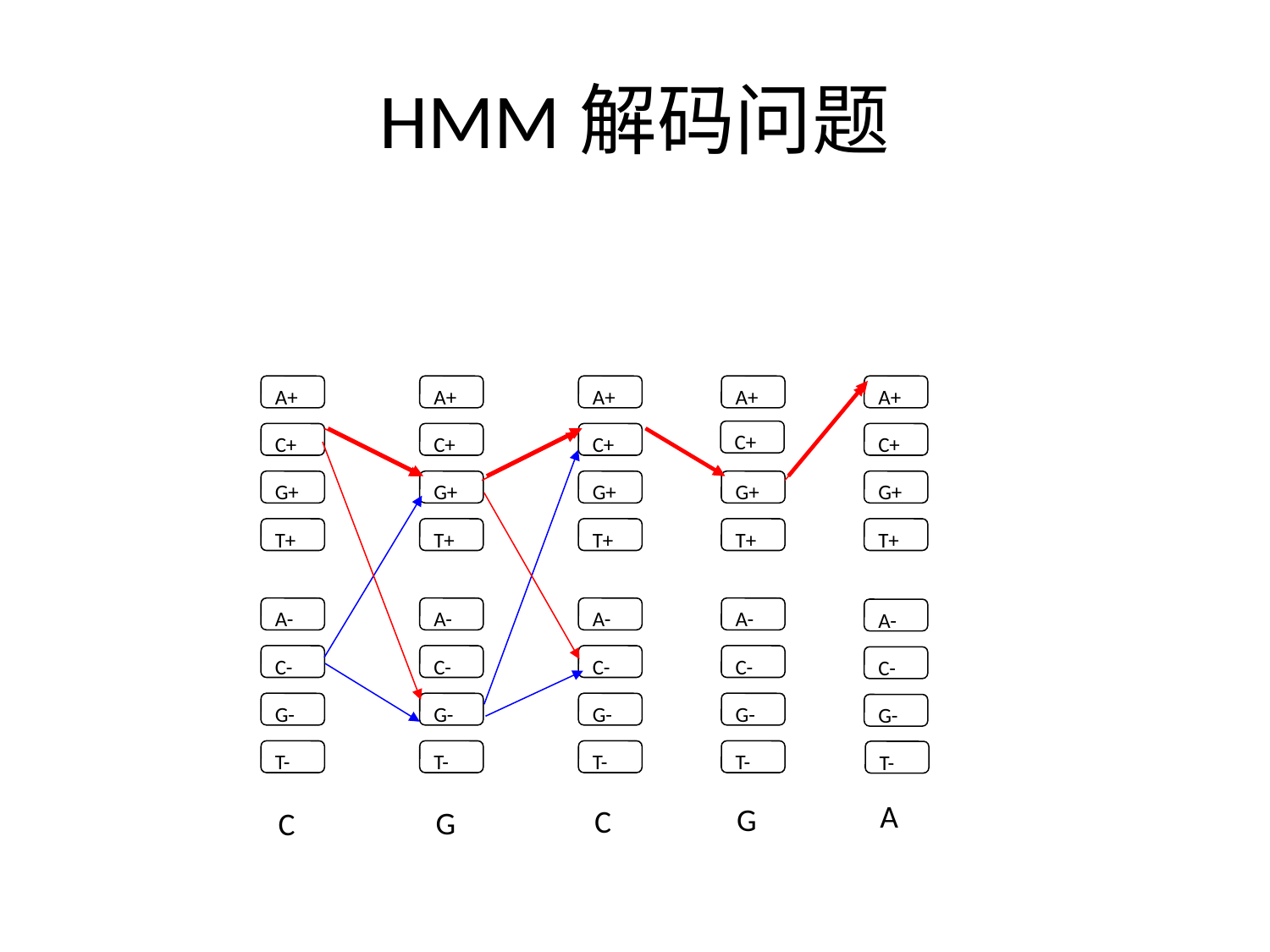

# HMM解码问题

A+
A+
A+
A+
A+

C+
C+
C+
C+
C+

G+
G+
G+
G+
G+

T+
T+
T+
T+
T+
A-
A-
A-
A-
A-
C-
C-
C-
C-
C-
G-
G-
G-
G-
G-
T-
T-
T-
T-
T-
A
G
C
G
C